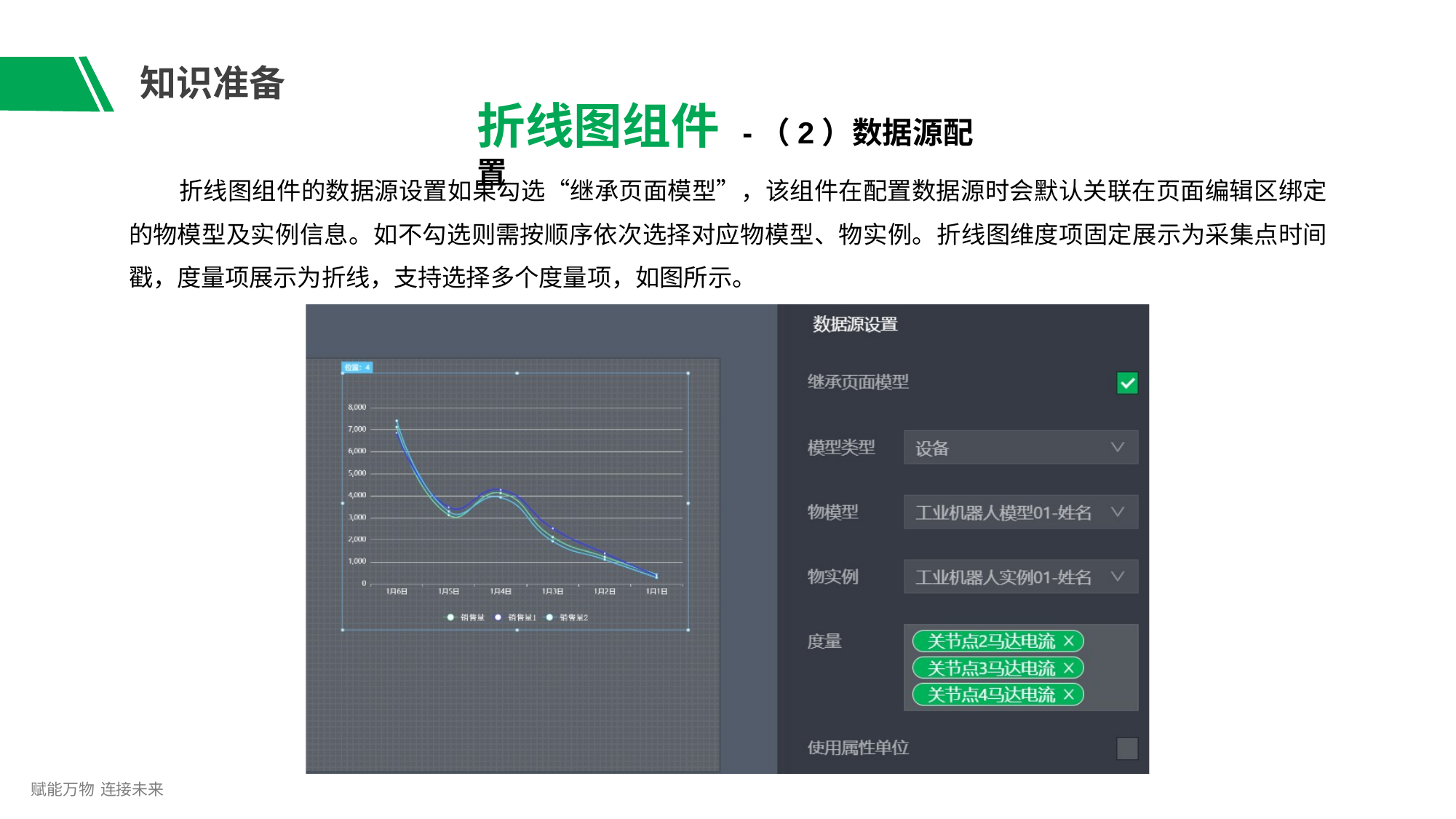

# 知识准备
折线图组件 -（2）数据源配置
折线图组件的数据源设置如果勾选“继承页面模型”，该组件在配置数据源时会默认关联在页面编辑区绑定 的物模型及实例信息。如不勾选则需按顺序依次选择对应物模型、物实例。折线图维度项固定展示为采集点时间 戳，度量项展示为折线，支持选择多个度量项，如图所示。

赋能万物 连接未来